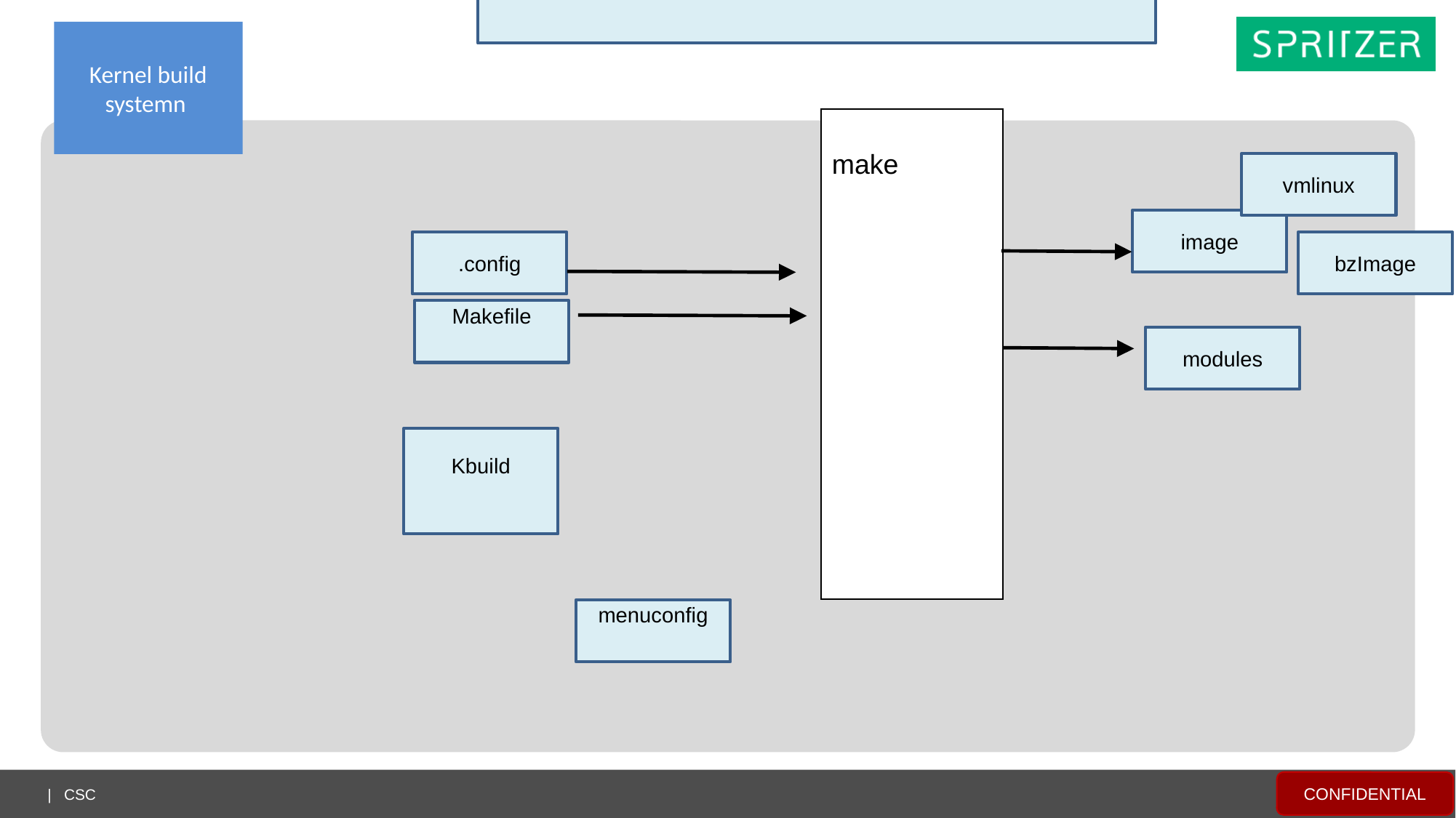

Makefile
顶层 Makefile
.config
内核配置文件
arch/$(ARCH)/Makefile
具体架构的 Makefile
scripts/Makefile.*
通用的规则等。面向所有的 Kbuild Makefiles。
kbuild Makefiles
内核源代码中大约有 500 个这样的文件
Kernel build systemn

make
vmlinux
image
.config
bzImage

Makefile

modules

Kbuild

menuconfig